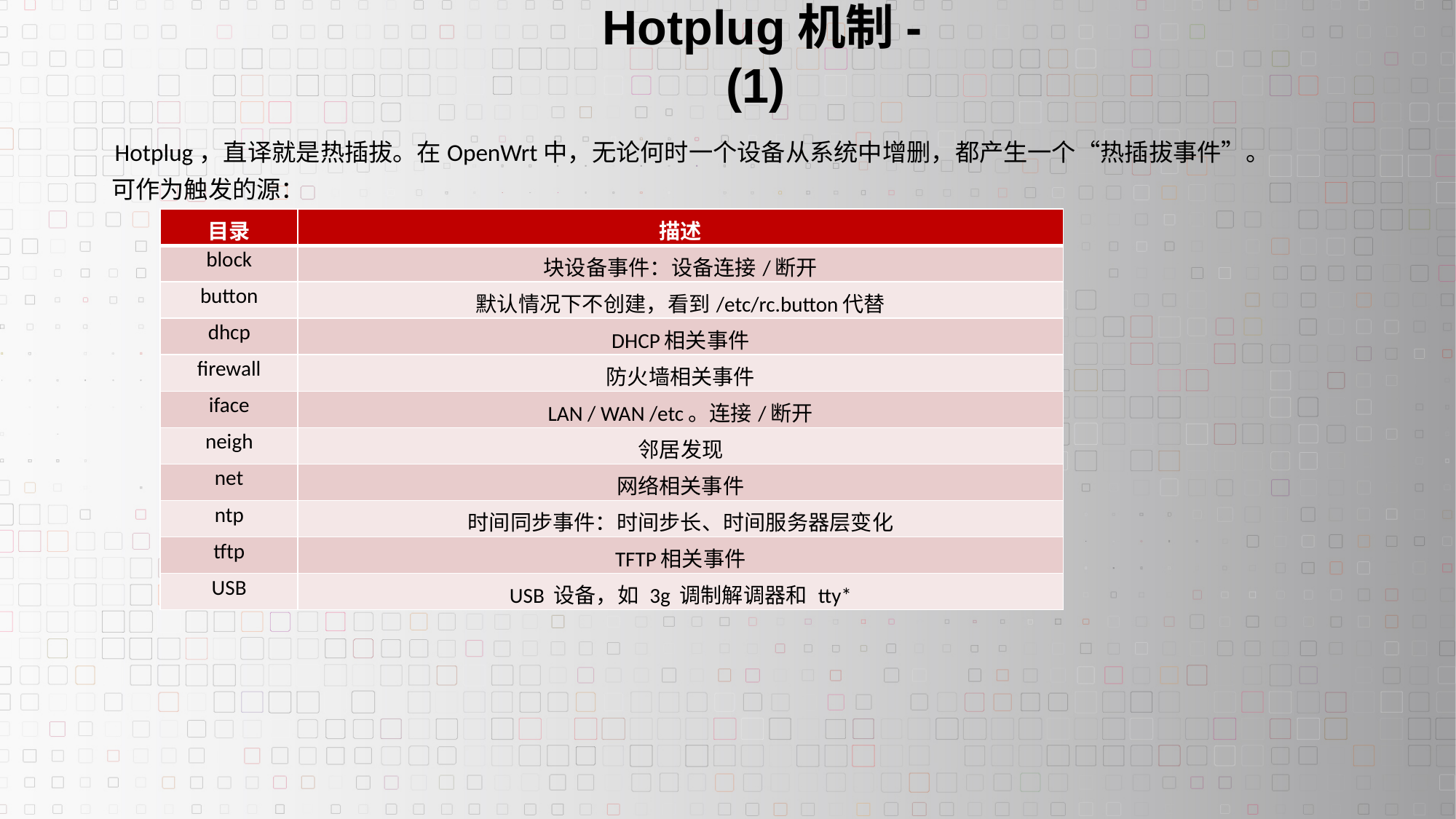

Hotplug机制-(1)
Hotplug，直译就是热插拔。在OpenWrt中，无论何时一个设备从系统中增删，都产生一个“热插拔事件”。
可作为触发的源：
| 目录 | 描述 |
| --- | --- |
| block | 块设备事件：设备连接/断开 |
| button | 默认情况下不创建，看到/etc/rc.button代替 |
| dhcp | DHCP相关事件 |
| firewall | 防火墙相关事件 |
| iface | LAN / WAN /etc。连接/断开 |
| neigh | 邻居发现 |
| net | 网络相关事件 |
| ntp | 时间同步事件：时间步长、时间服务器层变化 |
| tftp | TFTP相关事件 |
| USB | USB 设备，如 3g 调制解调器和 tty\* |